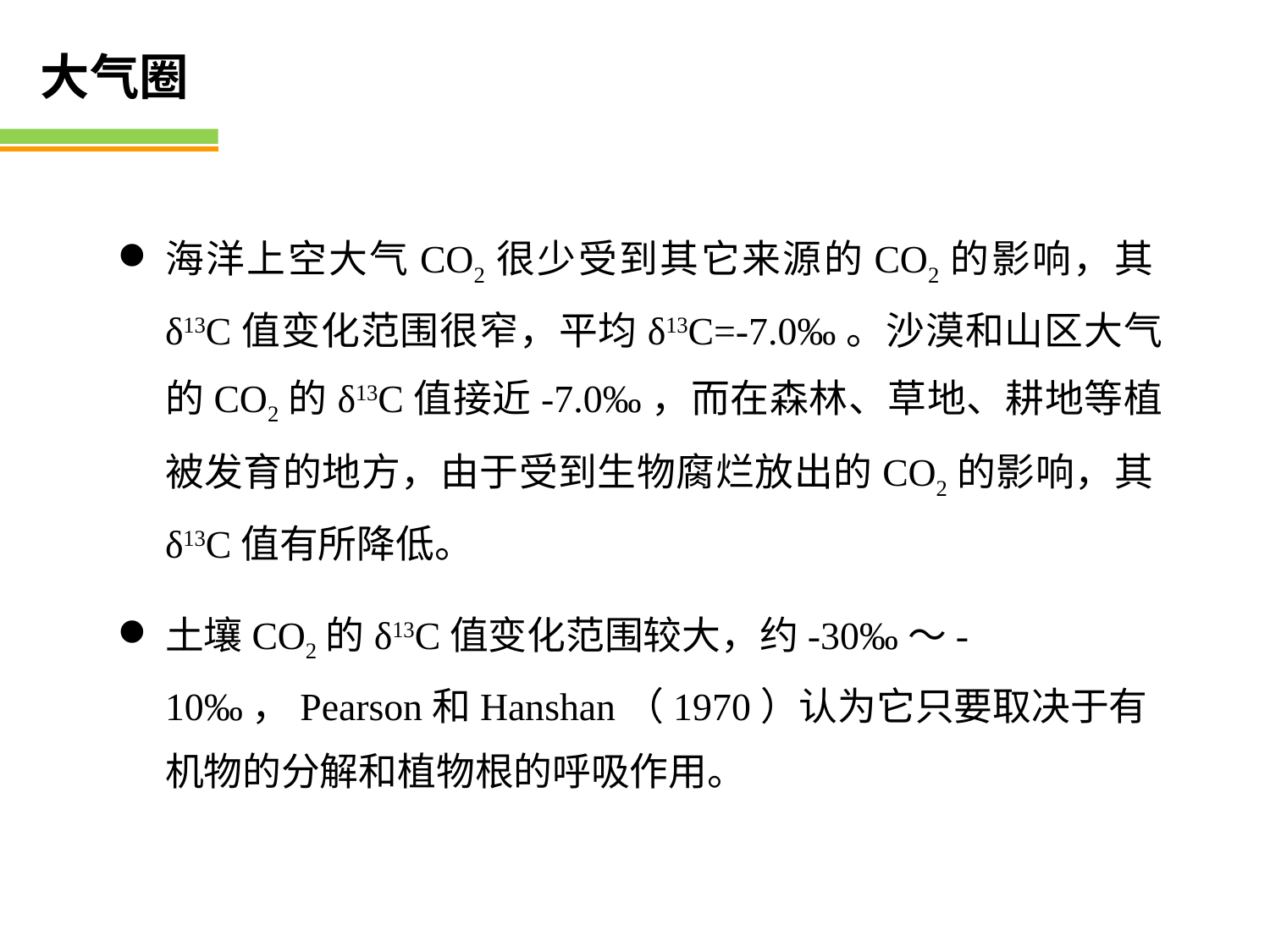

大气圈

海洋上空大气CO2很少受到其它来源的CO2的影响，其δ13C值变化范围很窄，平均δ13C=-7.0‰。沙漠和山区大气的CO2的δ13C值接近-7.0‰，而在森林、草地、耕地等植被发育的地方，由于受到生物腐烂放出的CO2的影响，其δ13C值有所降低。

土壤CO2的δ13C值变化范围较大，约-30‰～-10‰，Pearson和Hanshan（1970）认为它只要取决于有机物的分解和植物根的呼吸作用。